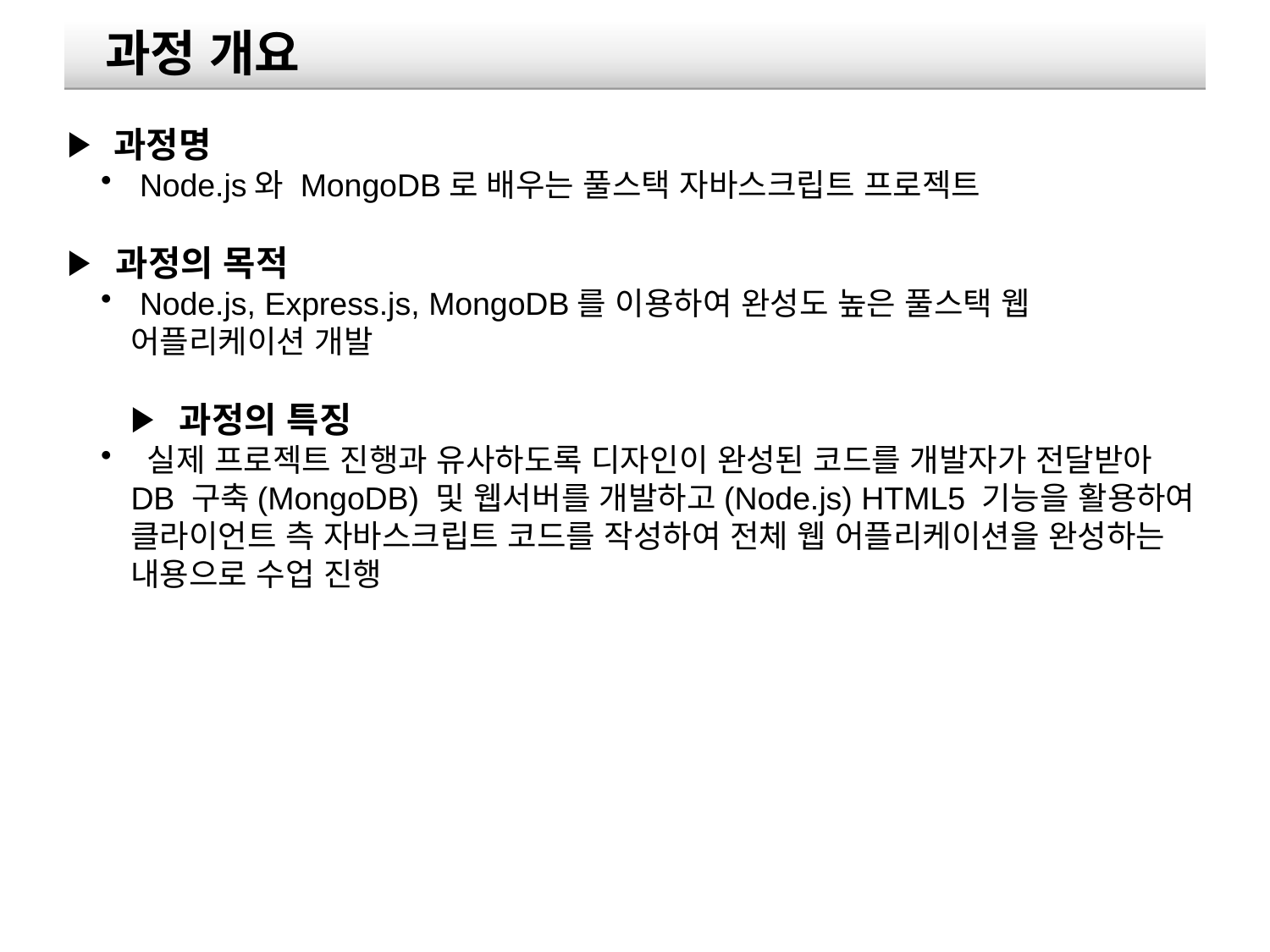

과정 개요
 과정명
 Node.js와 MongoDB로 배우는 풀스택 자바스크립트 프로젝트

 과정의 목적
 Node.js, Express.js, MongoDB를 이용하여 완성도 높은 풀스택 웹 어플리케이션 개발

 과정의 특징
 실제 프로젝트 진행과 유사하도록 디자인이 완성된 코드를 개발자가 전달받아 DB 구축(MongoDB) 및 웹서버를 개발하고(Node.js) HTML5 기능을 활용하여 클라이언트 측 자바스크립트 코드를 작성하여 전체 웹 어플리케이션을 완성하는 내용으로 수업 진행